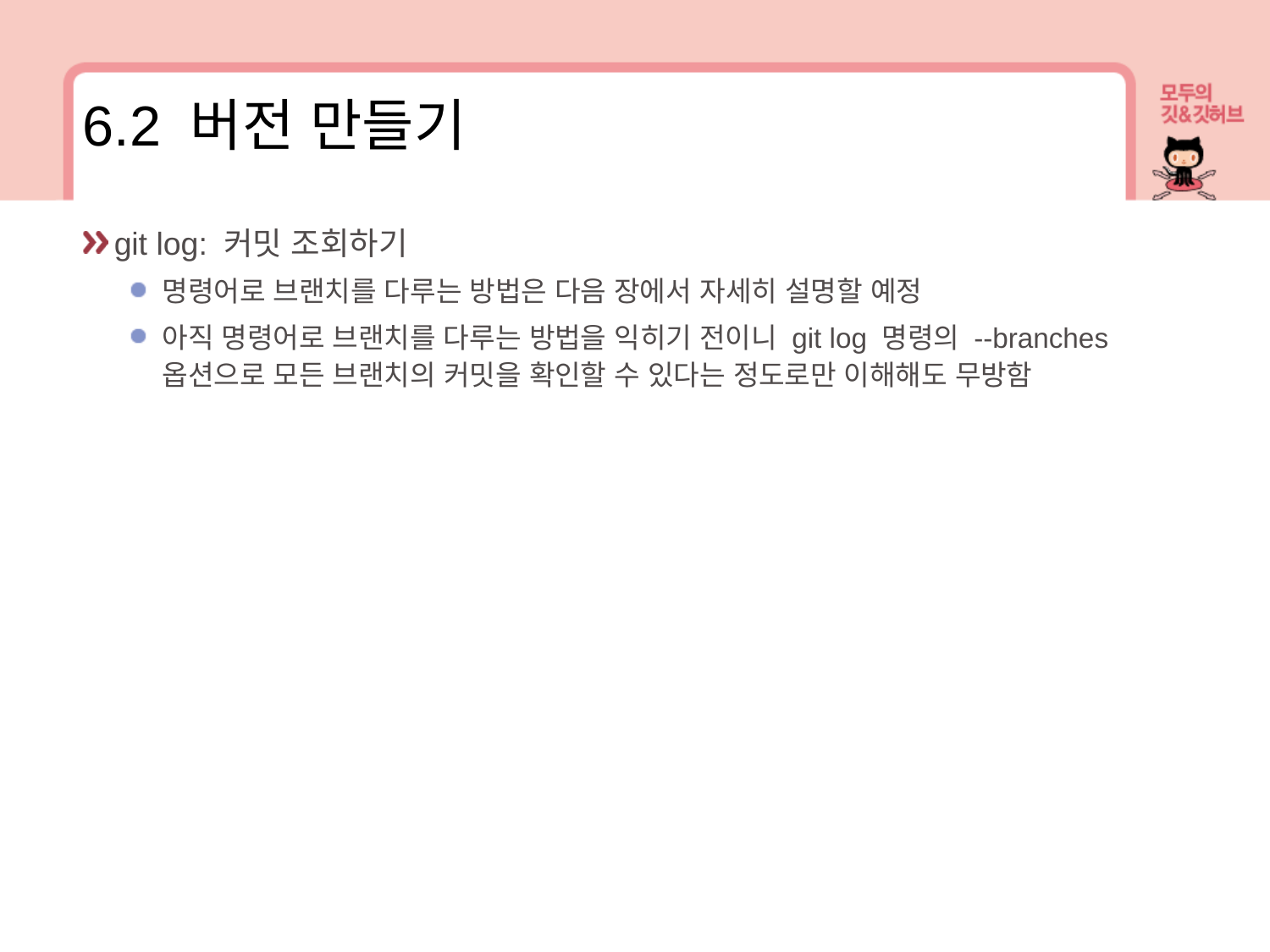

6.2 버전 만들기
git log: 커밋 조회하기
명령어로 브랜치를 다루는 방법은 다음 장에서 자세히 설명할 예정
아직 명령어로 브랜치를 다루는 방법을 익히기 전이니 git log 명령의 --branches 옵션으로 모든 브랜치의 커밋을 확인할 수 있다는 정도로만 이해해도 무방함